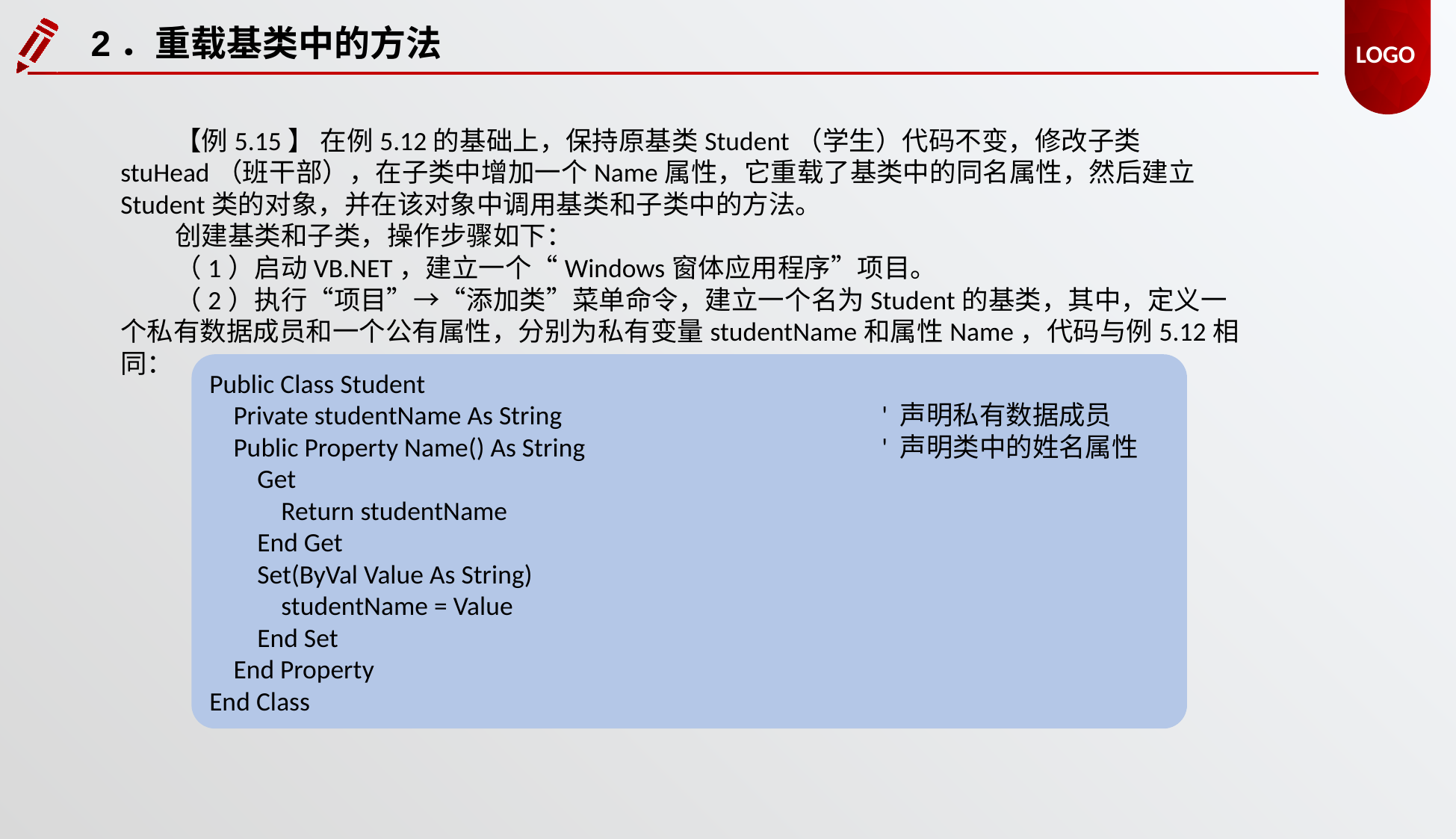

2．重载基类中的方法
【例5.15】 在例5.12的基础上，保持原基类Student（学生）代码不变，修改子类stuHead（班干部），在子类中增加一个Name属性，它重载了基类中的同名属性，然后建立Student类的对象，并在该对象中调用基类和子类中的方法。
创建基类和子类，操作步骤如下：
（1）启动VB.NET，建立一个“Windows窗体应用程序”项目。
（2）执行“项目”→“添加类”菜单命令，建立一个名为Student的基类，其中，定义一个私有数据成员和一个公有属性，分别为私有变量studentName和属性Name，代码与例5.12相同：
Public Class Student
    Private studentName As String 			' 声明私有数据成员
    Public Property Name() As String 			' 声明类中的姓名属性
        Get
            Return studentName
        End Get
        Set(ByVal Value As String)
            studentName = Value
        End Set
    End Property
End Class